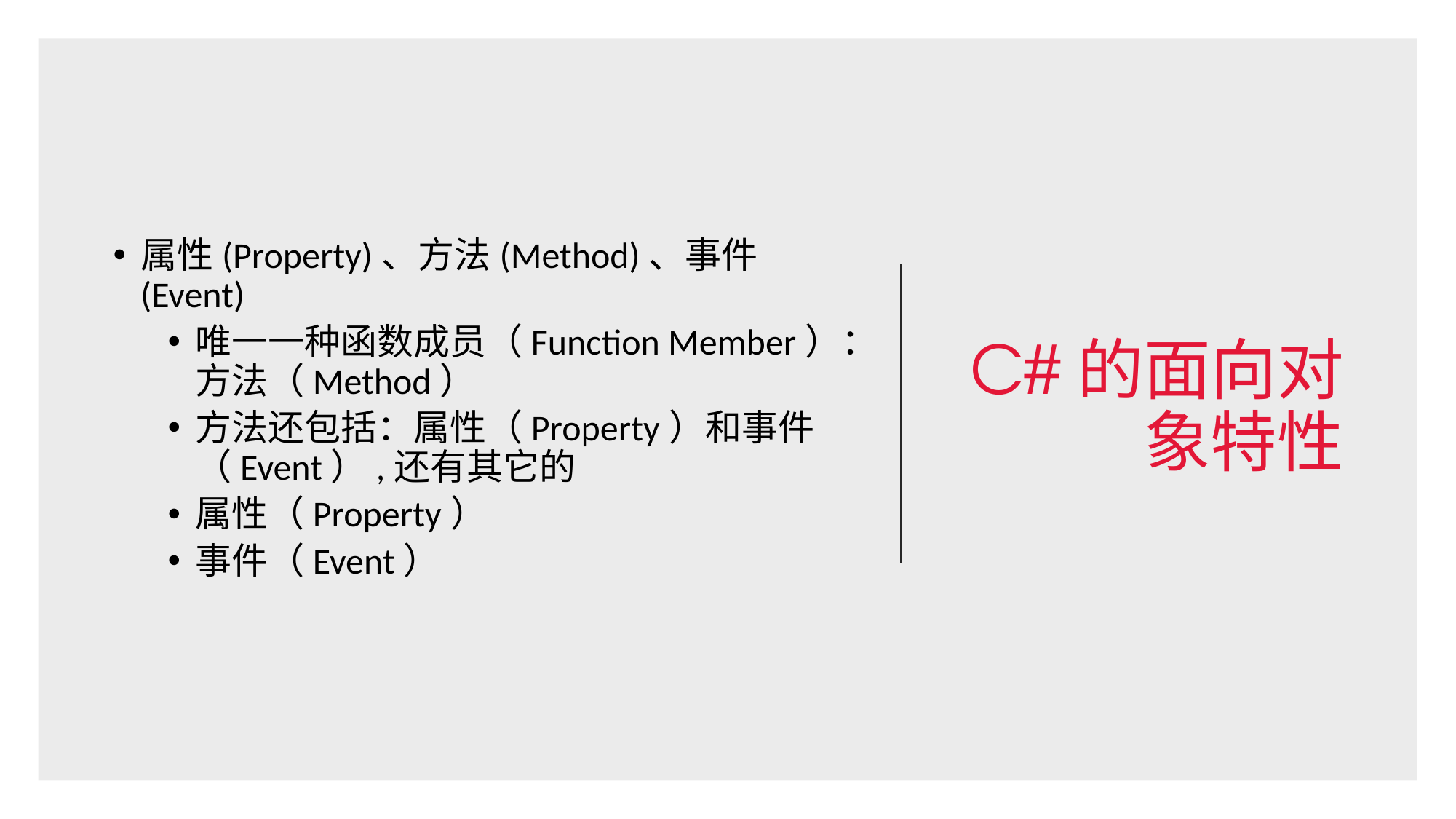

# C#的面向对象特性
属性(Property)、方法(Method)、事件(Event)
唯一一种函数成员（Function Member）：方法（Method）
方法还包括：属性（Property）和事件（Event）,还有其它的
属性（Property）
事件（Event）